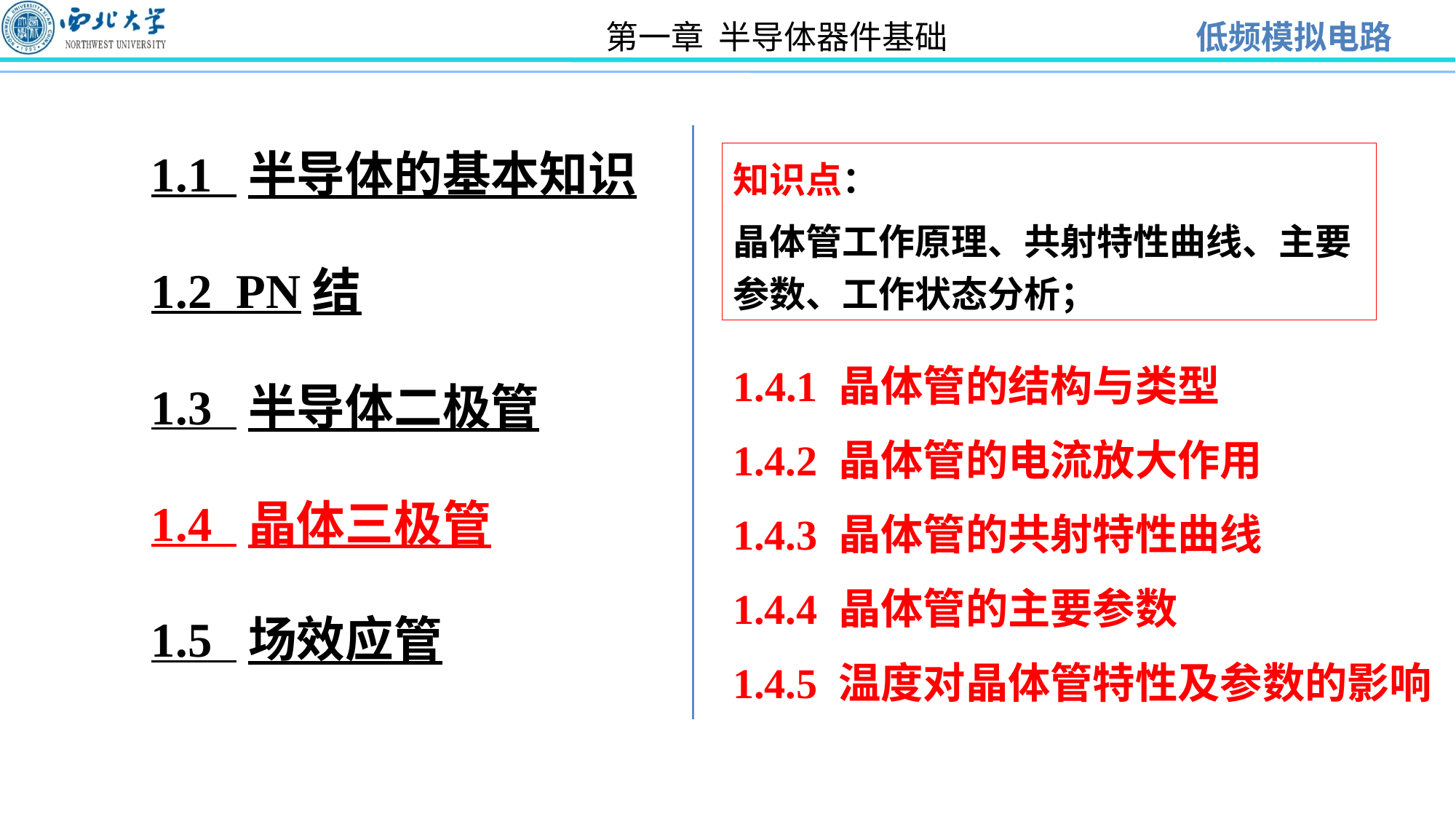

1.1  半导体的基本知识
1.2  PN结
1.3  半导体二极管
1.4  晶体三极管
1.5  场效应管
知识点：
晶体管工作原理、共射特性曲线、主要参数、工作状态分析；
1.4.1 晶体管的结构与类型
1.4.2 晶体管的电流放大作用
1.4.3 晶体管的共射特性曲线
1.4.4 晶体管的主要参数
1.4.5 温度对晶体管特性及参数的影响
1